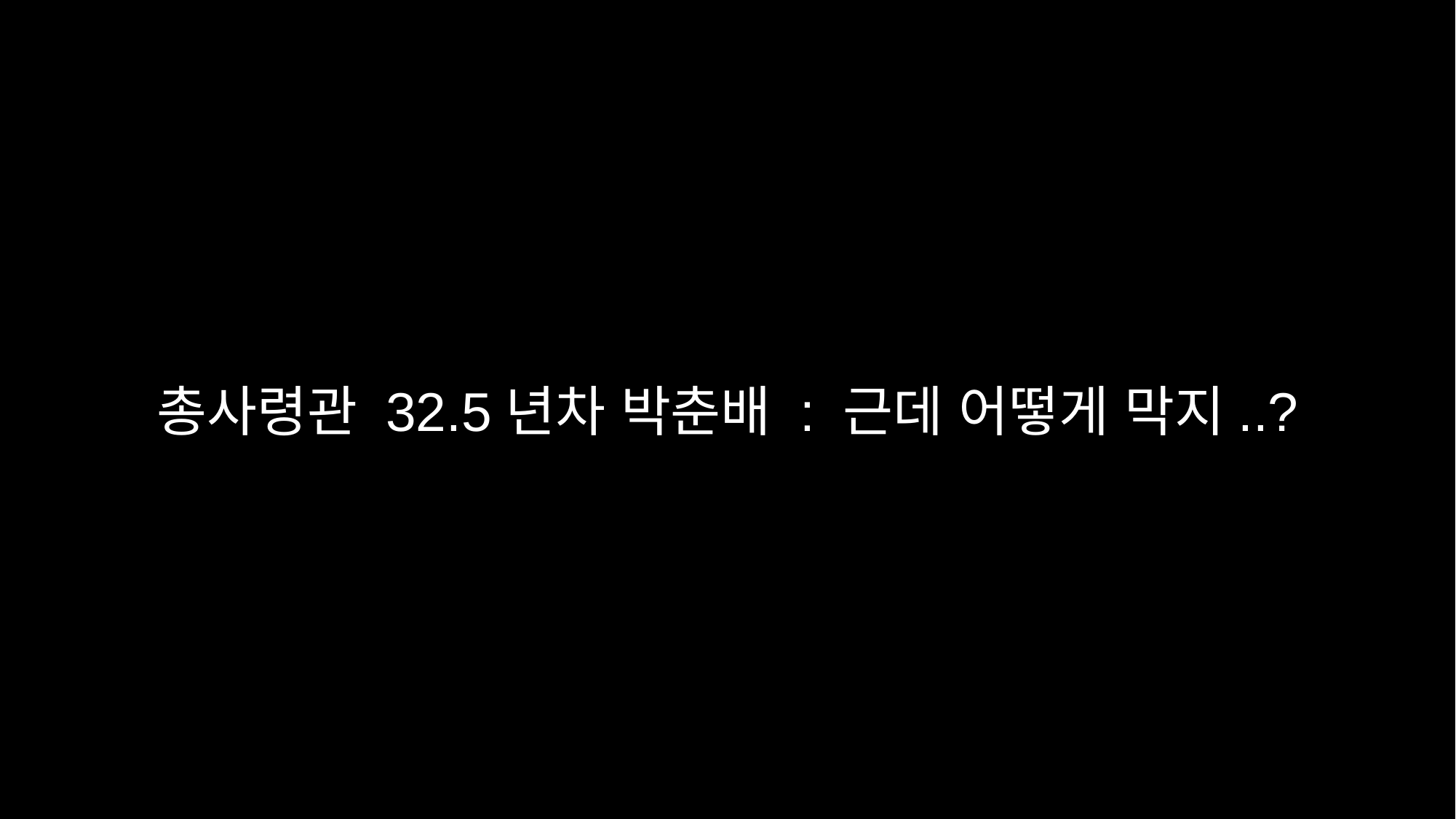

총사령관 32.5년차 박춘배 : 근데 어떻게 막지..?